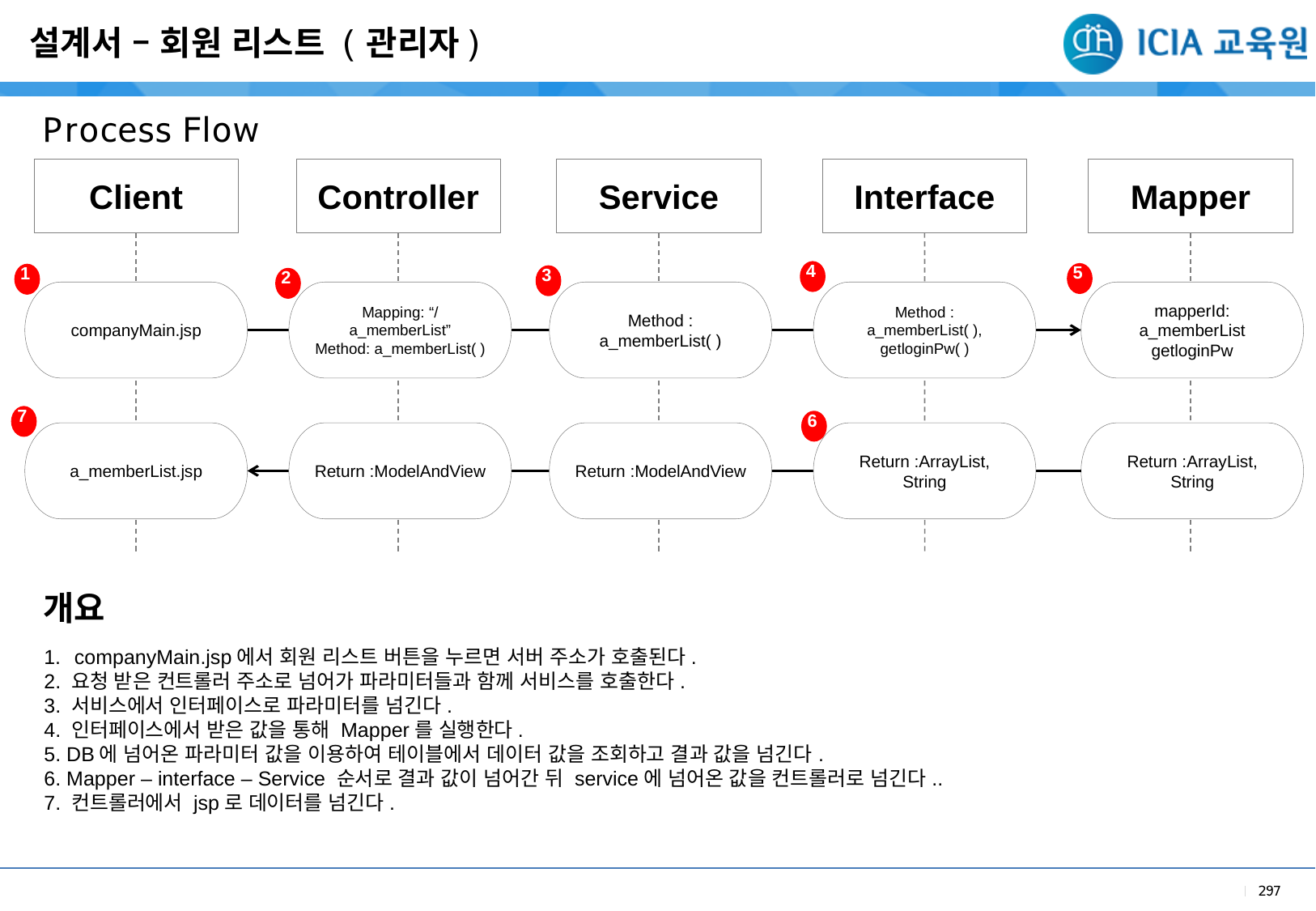

설계서 – 회원 리스트 (관리자)
Process Flow
Client
Controller
Service
Interface
Mapper
4

5

1

3

2

companyMain.jsp
Mapping: “/a_memberList”
Method: a_memberList( )
Method : a_memberList( )
Method : a_memberList( ),
getloginPw( )
mapperId: a_memberList
getloginPw
7

6

a_memberList.jsp
Return :ModelAndView
Return :ModelAndView
Return :ArrayList, String
Return :ArrayList, String
개요
companyMain.jsp에서 회원 리스트 버튼을 누르면 서버 주소가 호출된다.
2. 요청 받은 컨트롤러 주소로 넘어가 파라미터들과 함께 서비스를 호출한다.
3. 서비스에서 인터페이스로 파라미터를 넘긴다.
4. 인터페이스에서 받은 값을 통해 Mapper를 실행한다.
5. DB에 넘어온 파라미터 값을 이용하여 테이블에서 데이터 값을 조회하고 결과 값을 넘긴다.
6. Mapper – interface – Service 순서로 결과 값이 넘어간 뒤 service에 넘어온 값을 컨트롤러로 넘긴다..
7. 컨트롤러에서 jsp로 데이터를 넘긴다.